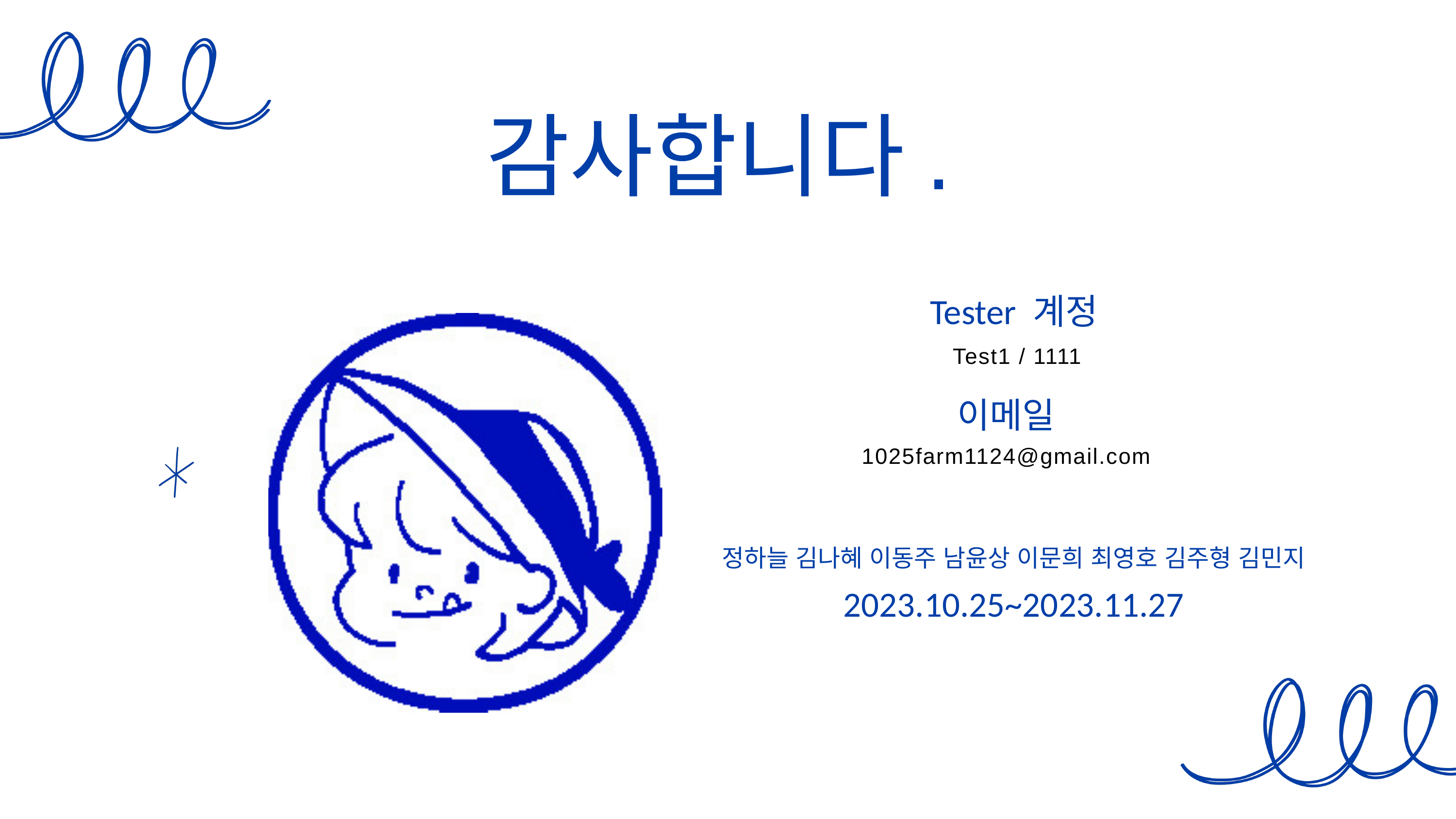

감사합니다.
Tester 계정
Test1 / 1111
이메일
1025farm1124@gmail.com

정하늘 김나혜 이동주 남윤상 이문희 최영호 김주형 김민지

2023.10.25~2023.11.27